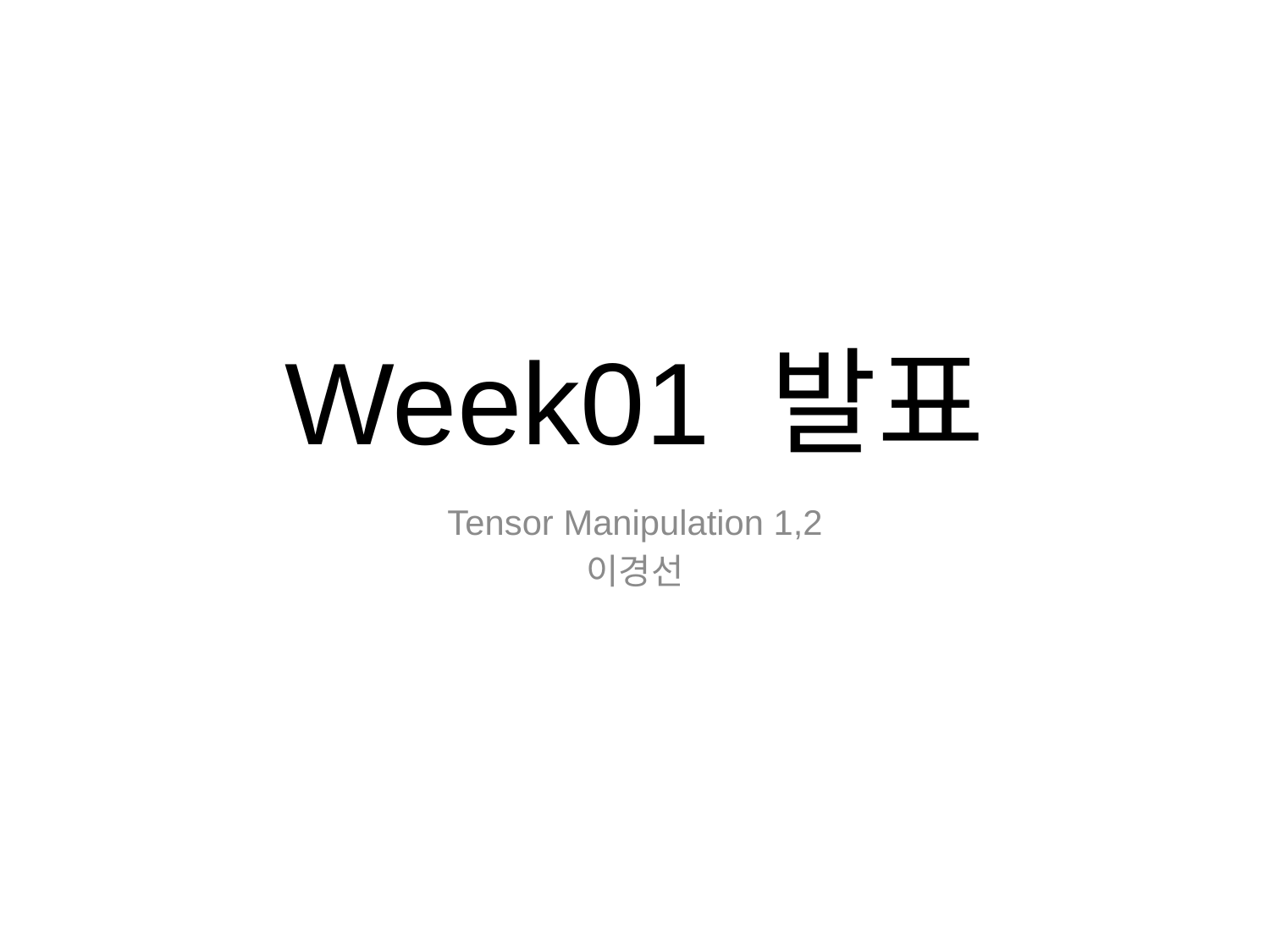

# Week01 발표
Tensor Manipulation 1,2
이경선